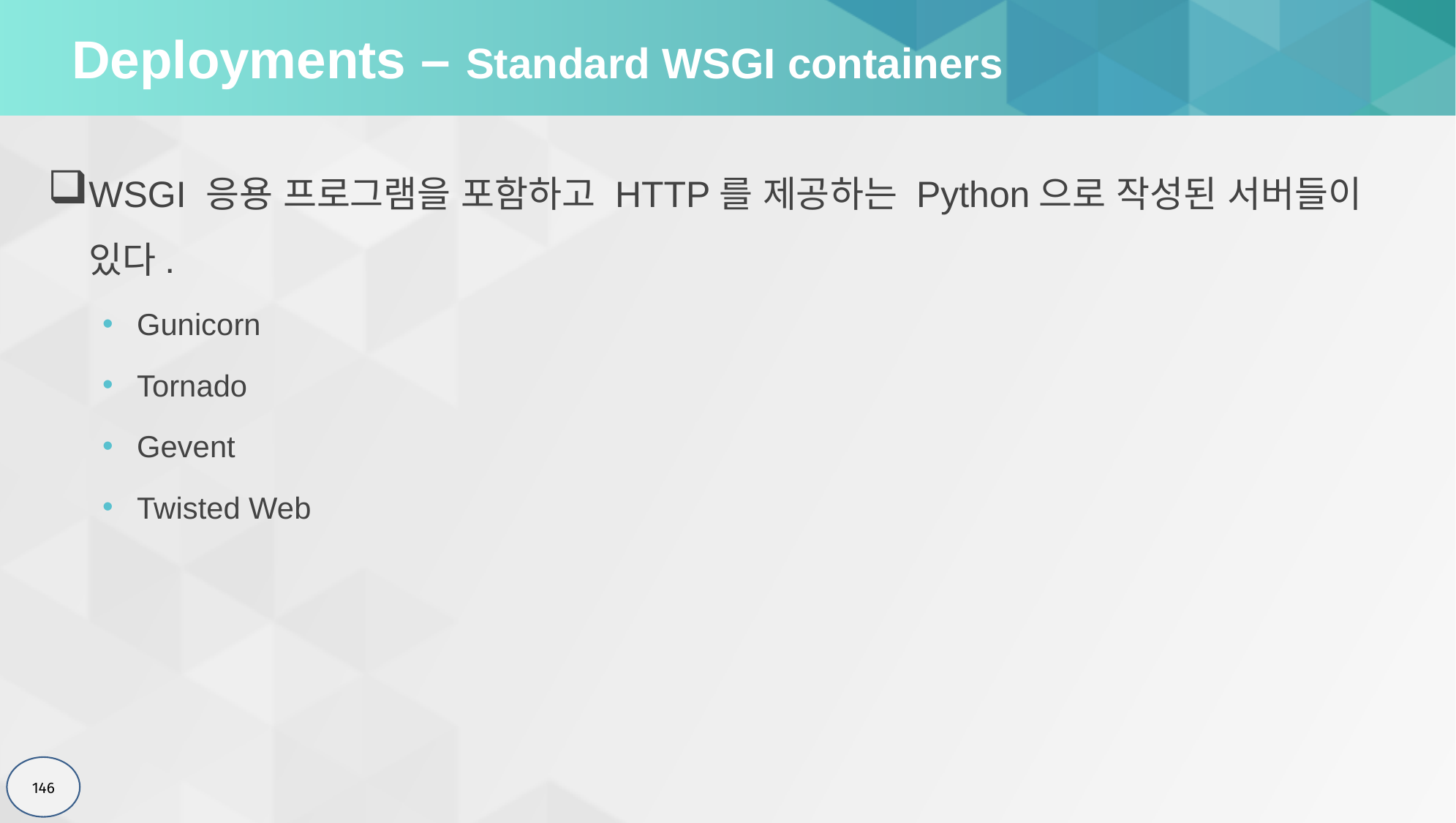

# Deployments – Standard WSGI containers
WSGI 응용 프로그램을 포함하고 HTTP를 제공하는 Python으로 작성된 서버들이 있다.
Gunicorn
Tornado
Gevent
Twisted Web